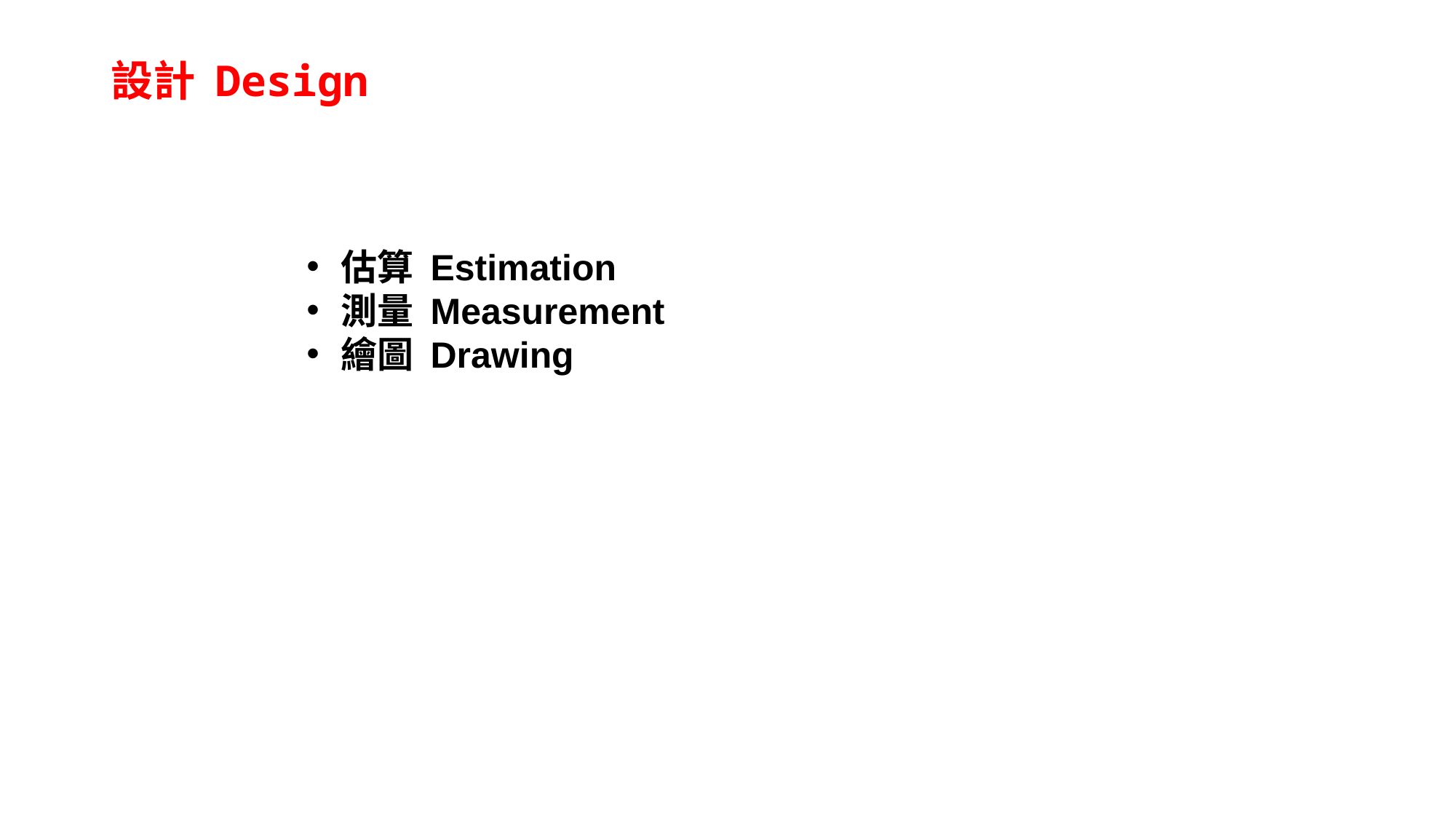

# 設計 Design
估算 Estimation
測量 Measurement
繪圖 Drawing